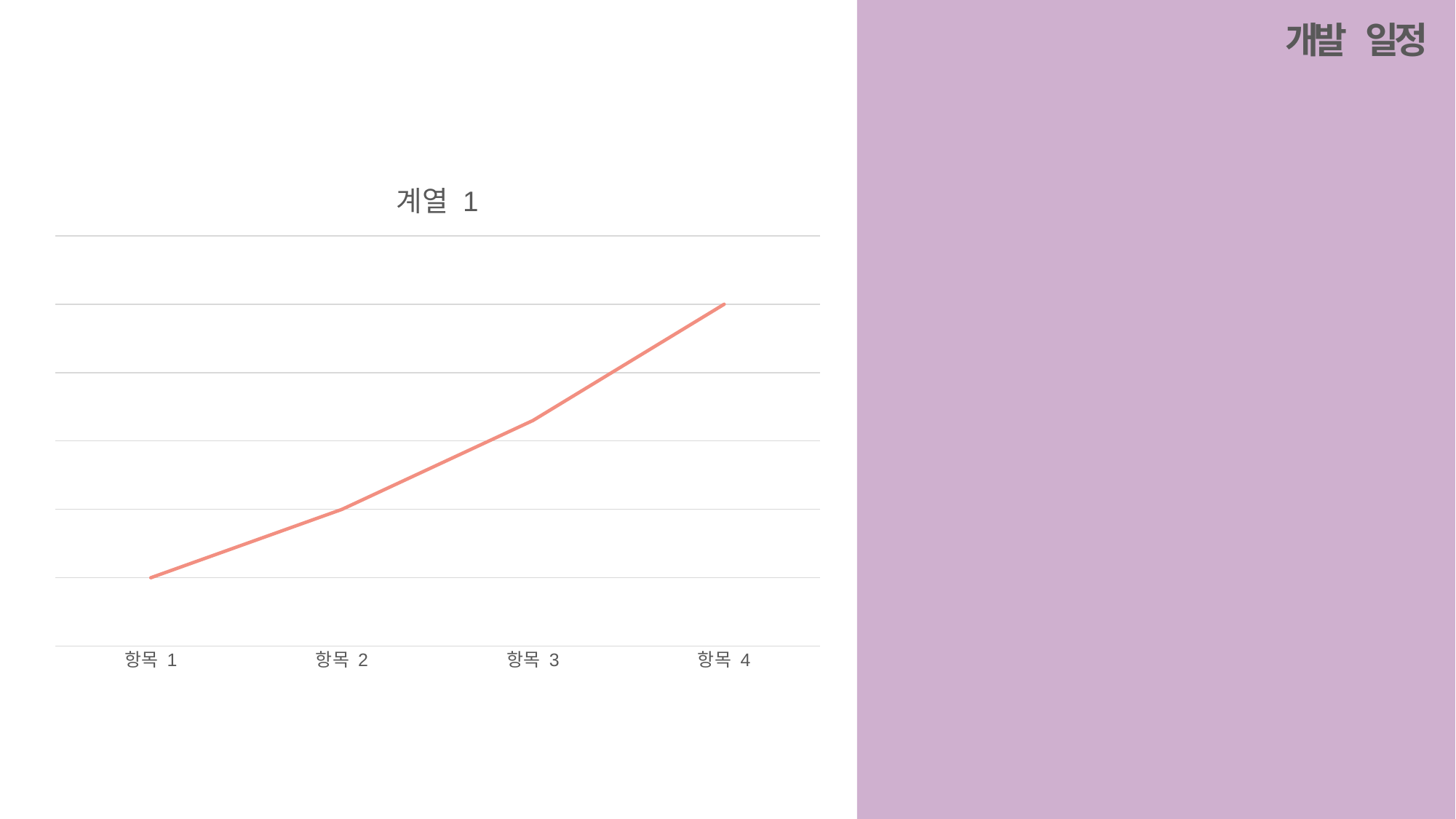

개발    일정

### Chart:

| Category | 계열 1 |
|---|---|
| 항목 1 | 1.0 |
| 항목 2 | 2.0 |
| 항목 3 | 3.3 |
| 항목 4 | 5.0 |